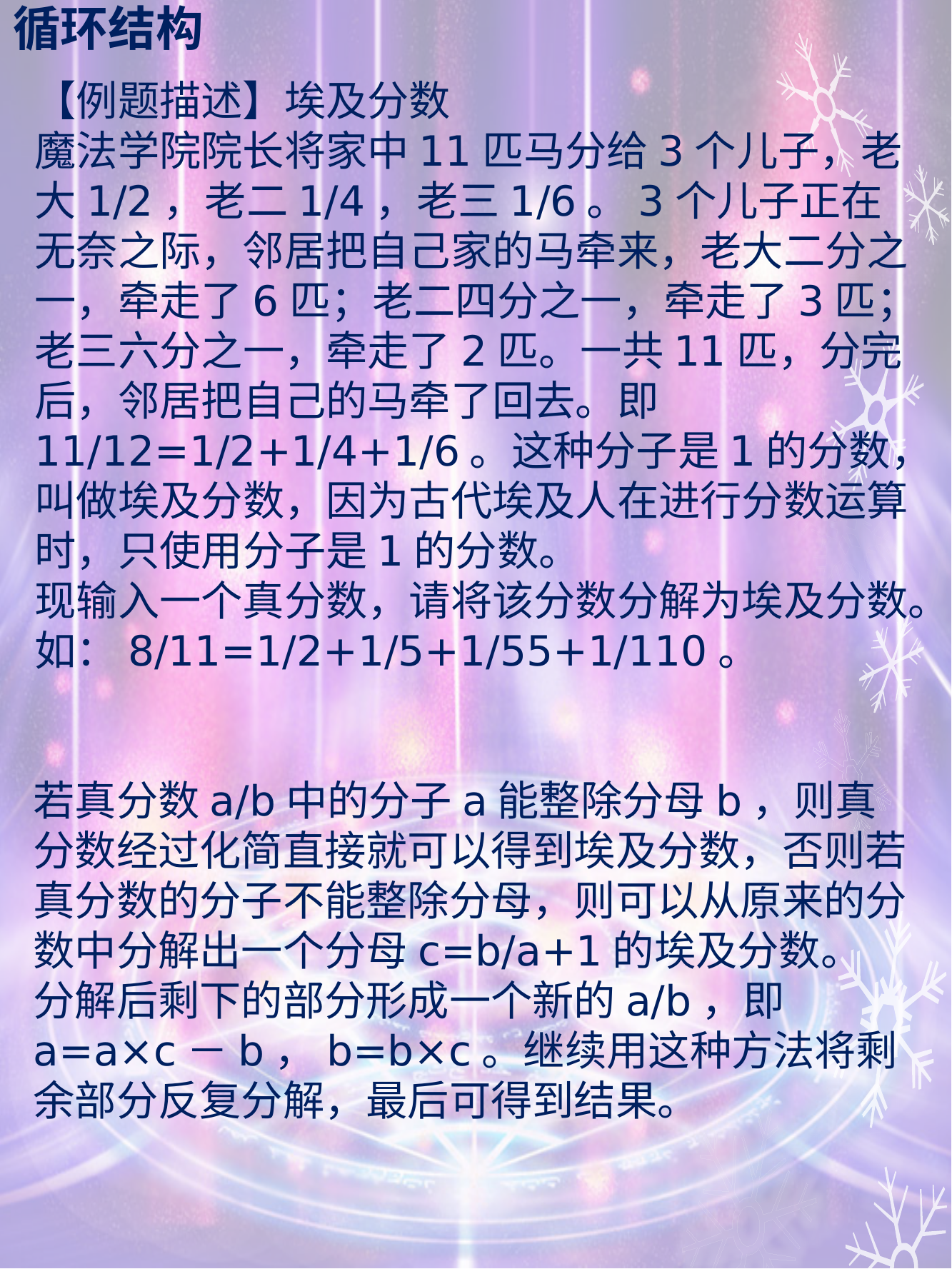

# 循环结构
【例题描述】埃及分数
魔法学院院长将家中11匹马分给3个儿子，老大1/2，老二1/4，老三1/6。3个儿子正在无奈之际，邻居把自己家的马牵来，老大二分之一，牵走了6匹；老二四分之一，牵走了3匹；老三六分之一，牵走了2匹。一共11匹，分完后，邻居把自己的马牵了回去。即11/12=1/2+1/4+1/6。这种分子是1的分数，叫做埃及分数，因为古代埃及人在进行分数运算时，只使用分子是1的分数。
现输入一个真分数，请将该分数分解为埃及分数。如：8/11=1/2+1/5+1/55+1/110。

若真分数a/b中的分子a能整除分母b，则真分数经过化简直接就可以得到埃及分数，否则若真分数的分子不能整除分母，则可以从原来的分数中分解出一个分母c=b/a+1的埃及分数。
分解后剩下的部分形成一个新的a/b，即a=a×c－b，b=b×c。继续用这种方法将剩余部分反复分解，最后可得到结果。